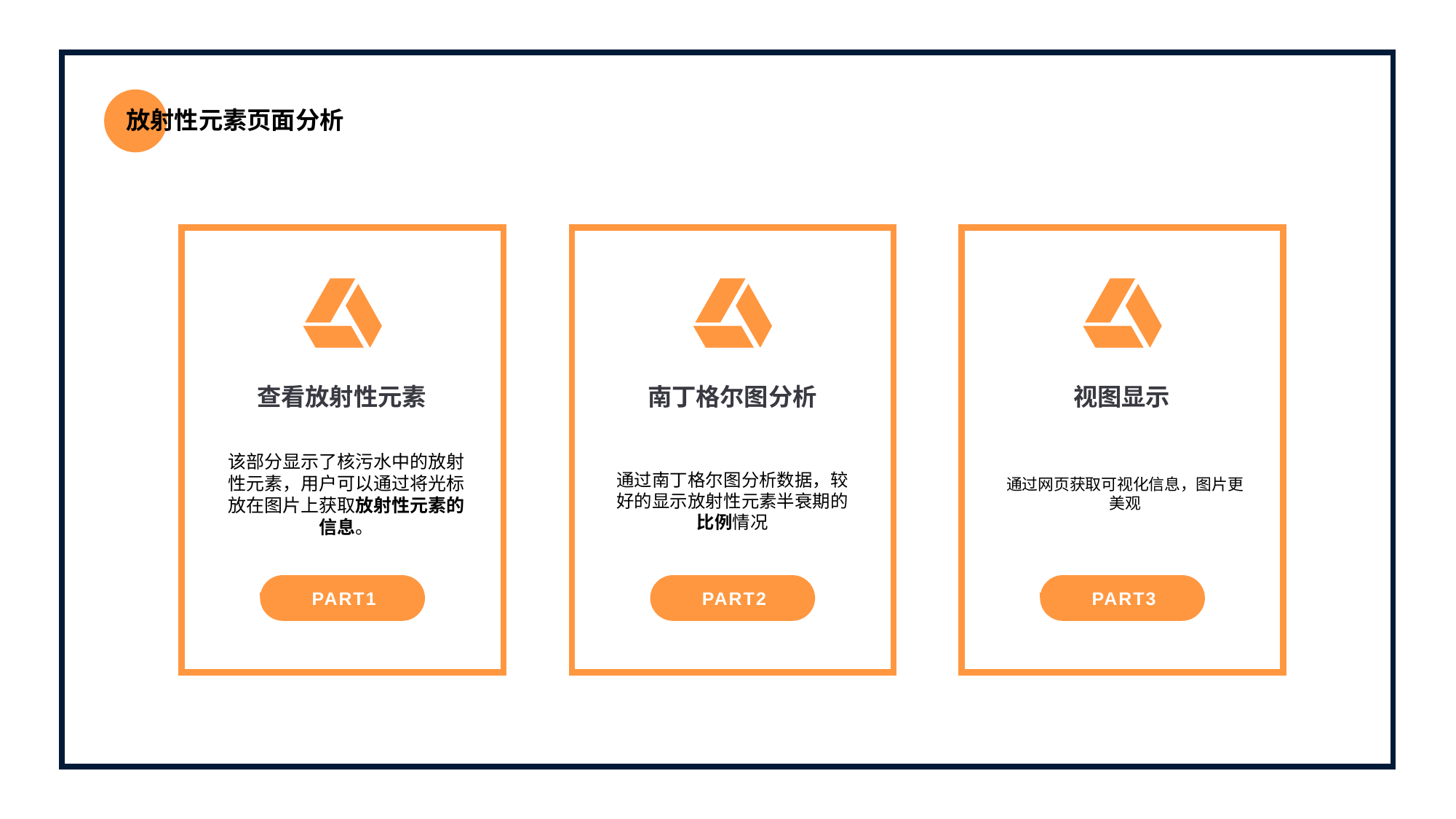

放射性元素页面分析

查看放射性元素
该部分显示了核污水中的放射性元素，用户可以通过将光标放在图片上获取放射性元素的信息。

PART1

南丁格尔图分析
通过南丁格尔图分析数据，较好的显示放射性元素半衰期的比例情况

PART2

视图显示
通过网页获取可视化信息，图片更美观

PART3